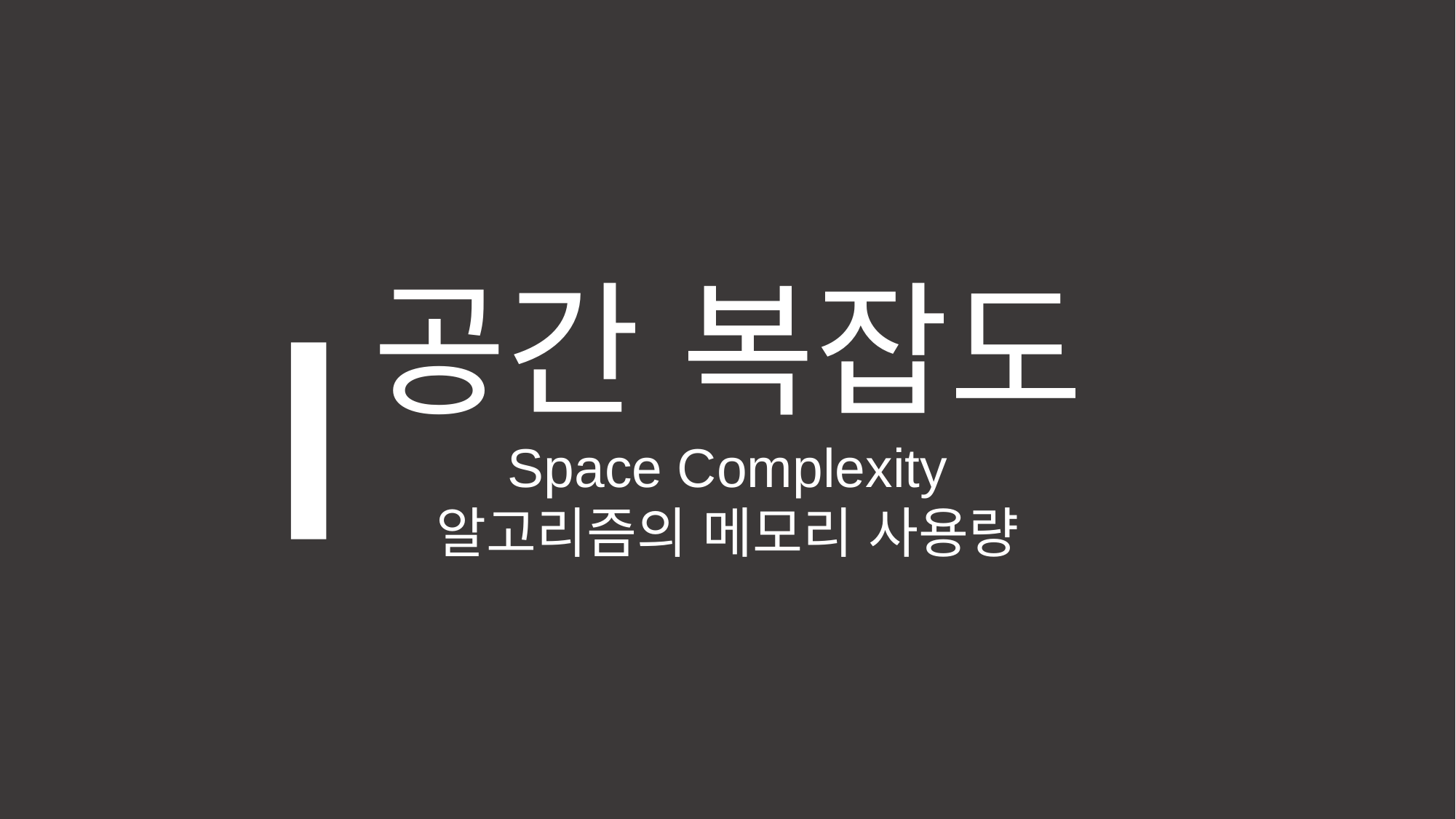

공간 복잡도
Space Complexity
알고리즘의 메모리 사용량